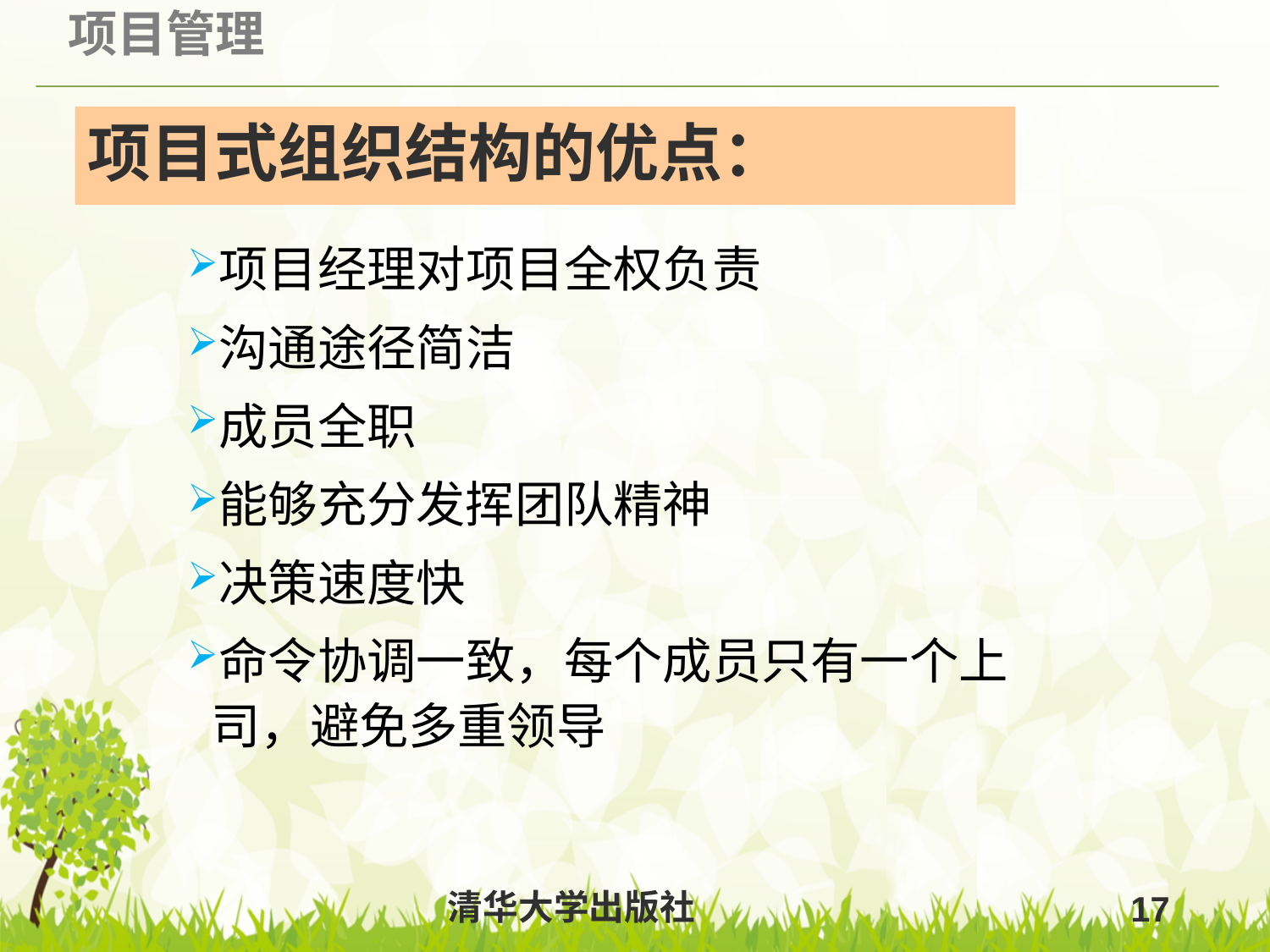

# 项目式组织结构的优点：
项目经理对项目全权负责
沟通途径简洁
成员全职
能够充分发挥团队精神
决策速度快
命令协调一致，每个成员只有一个上司，避免多重领导
清华大学出版社
17